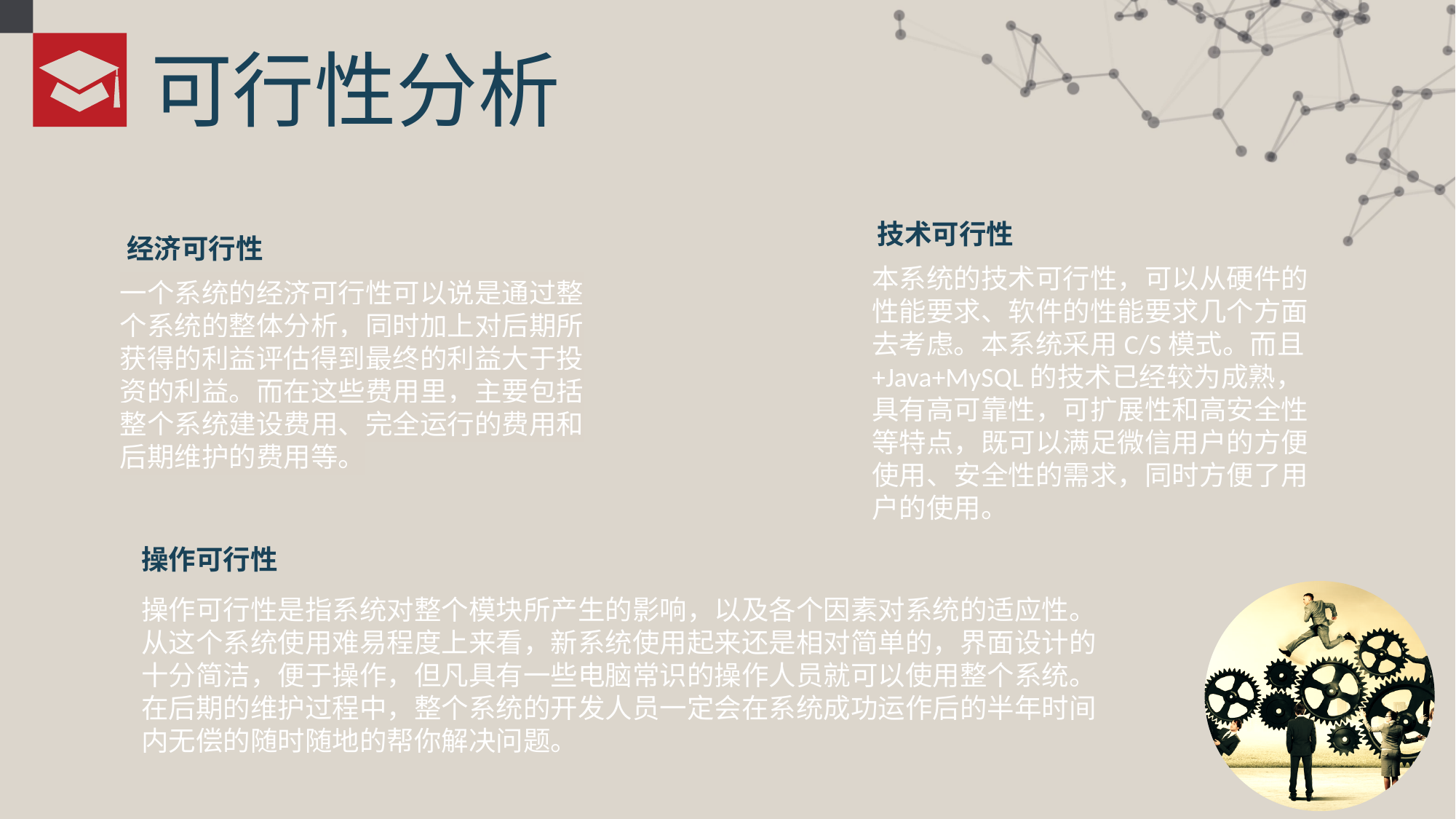

可行性分析
技术可行性
经济可行性
本系统的技术可行性，可以从硬件的性能要求、软件的性能要求几个方面去考虑。本系统采用C/S模式。而且+Java+MySQL的技术已经较为成熟，具有高可靠性，可扩展性和高安全性等特点，既可以满足微信用户的方便使用、安全性的需求，同时方便了用户的使用。
一个系统的经济可行性可以说是通过整个系统的整体分析，同时加上对后期所获得的利益评估得到最终的利益大于投资的利益。而在这些费用里，主要包括整个系统建设费用、完全运行的费用和后期维护的费用等。

操作可行性

操作可行性是指系统对整个模块所产生的影响，以及各个因素对系统的适应性。从这个系统使用难易程度上来看，新系统使用起来还是相对简单的，界面设计的十分简洁，便于操作，但凡具有一些电脑常识的操作人员就可以使用整个系统。在后期的维护过程中，整个系统的开发人员一定会在系统成功运作后的半年时间内无偿的随时随地的帮你解决问题。